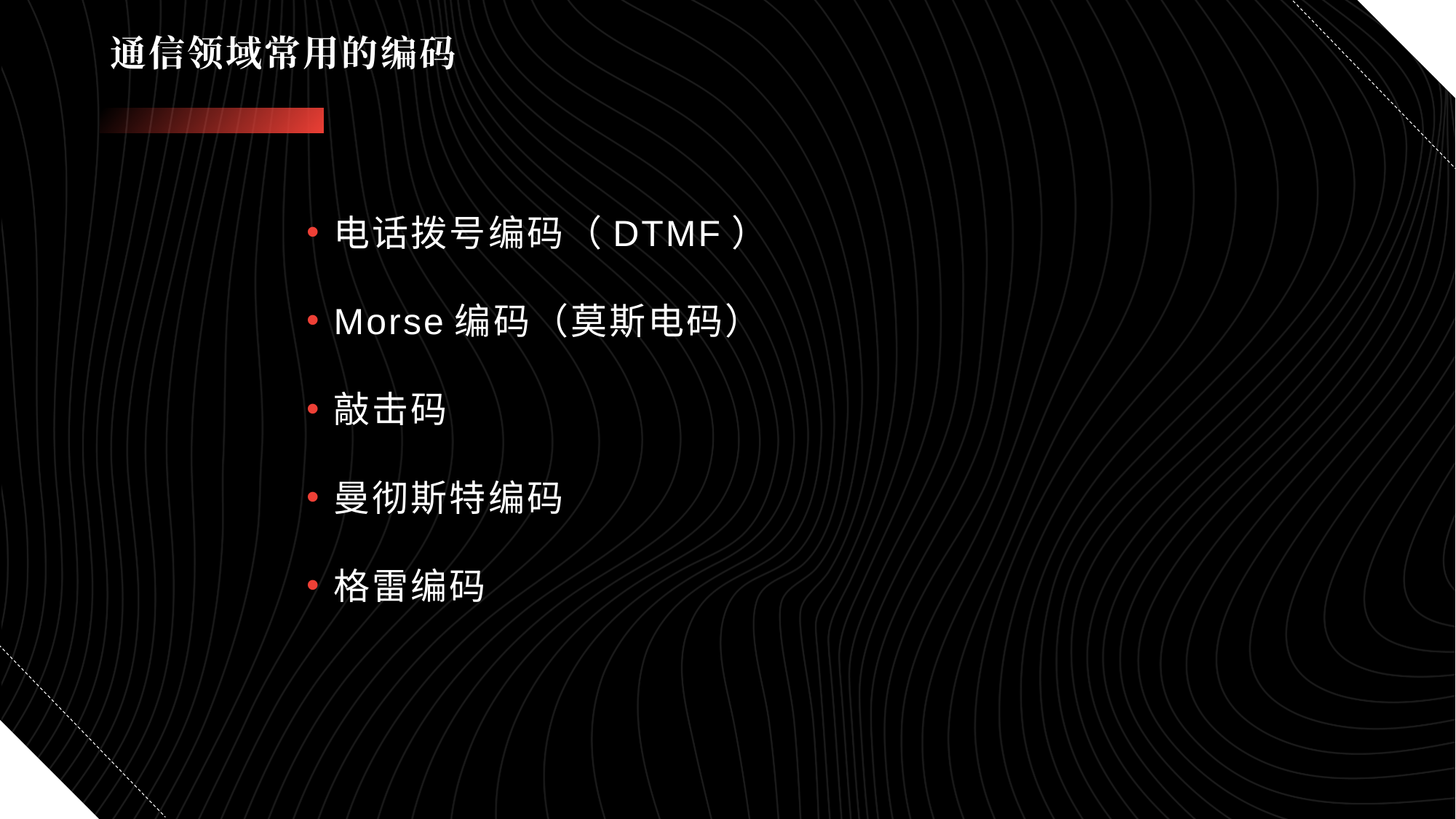

# 通信领域常用的编码
电话拨号编码（DTMF）
Morse编码（莫斯电码）
敲击码
曼彻斯特编码
格雷编码